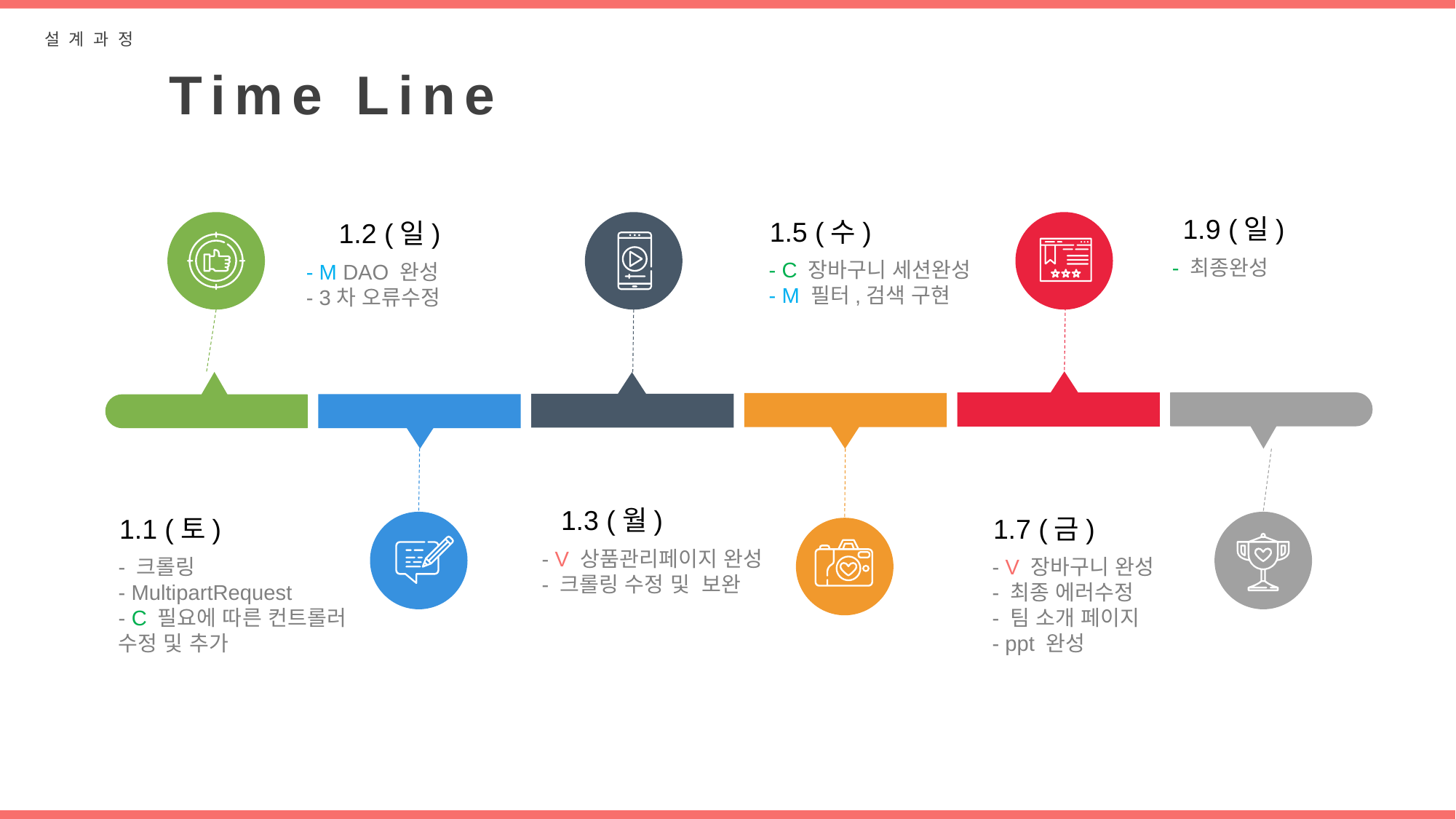

설계과정
Time Line
1.9 (일)
1.5 (수)
1.2 (일)

- 최종완성

- C 장바구니 세션완성
- M 필터,검색 구현

- M DAO 완성
- 3차 오류수정

1.3 (월)
1.1 (토)
1.7 (금)

- V 상품관리페이지 완성
- 크롤링 수정 및  보완
- 크롤링
- MultipartRequest
- C 필요에 따른 컨트롤러 수정 및 추가
- V 장바구니 완성
- 최종 에러수정
- 팀 소개 페이지
- ppt 완성